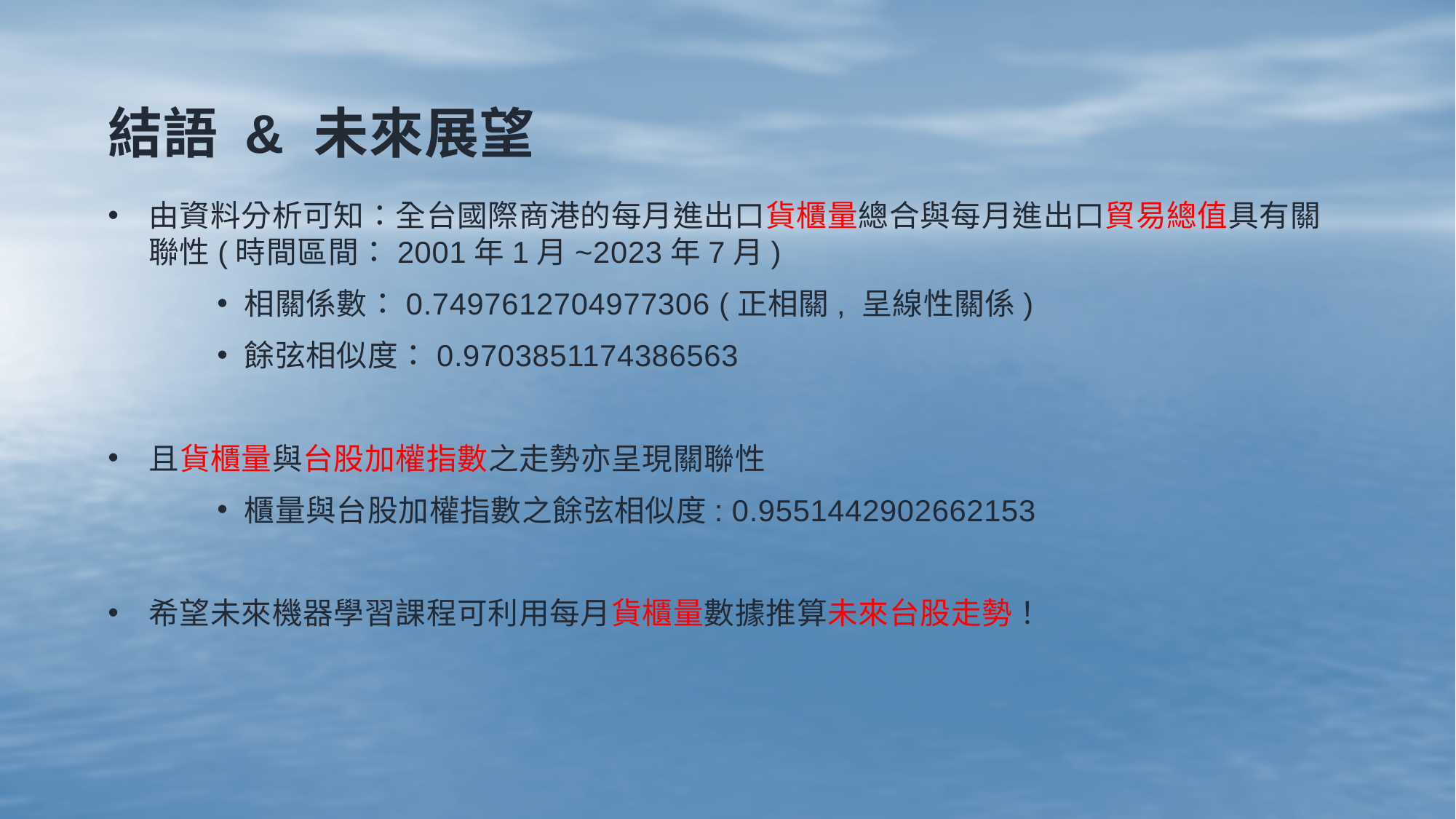

# 結語 & 未來展望
由資料分析可知：全台國際商港的每月進出口貨櫃量總合與每月進出口貿易總值具有關聯性(時間區間：2001年1月~2023年7月)
相關係數：0.7497612704977306 (正相關, 呈線性關係)
餘弦相似度：0.9703851174386563

且貨櫃量與台股加權指數之走勢亦呈現關聯性
櫃量與台股加權指數之餘弦相似度: 0.9551442902662153

希望未來機器學習課程可利用每月貨櫃量數據推算未來台股走勢！